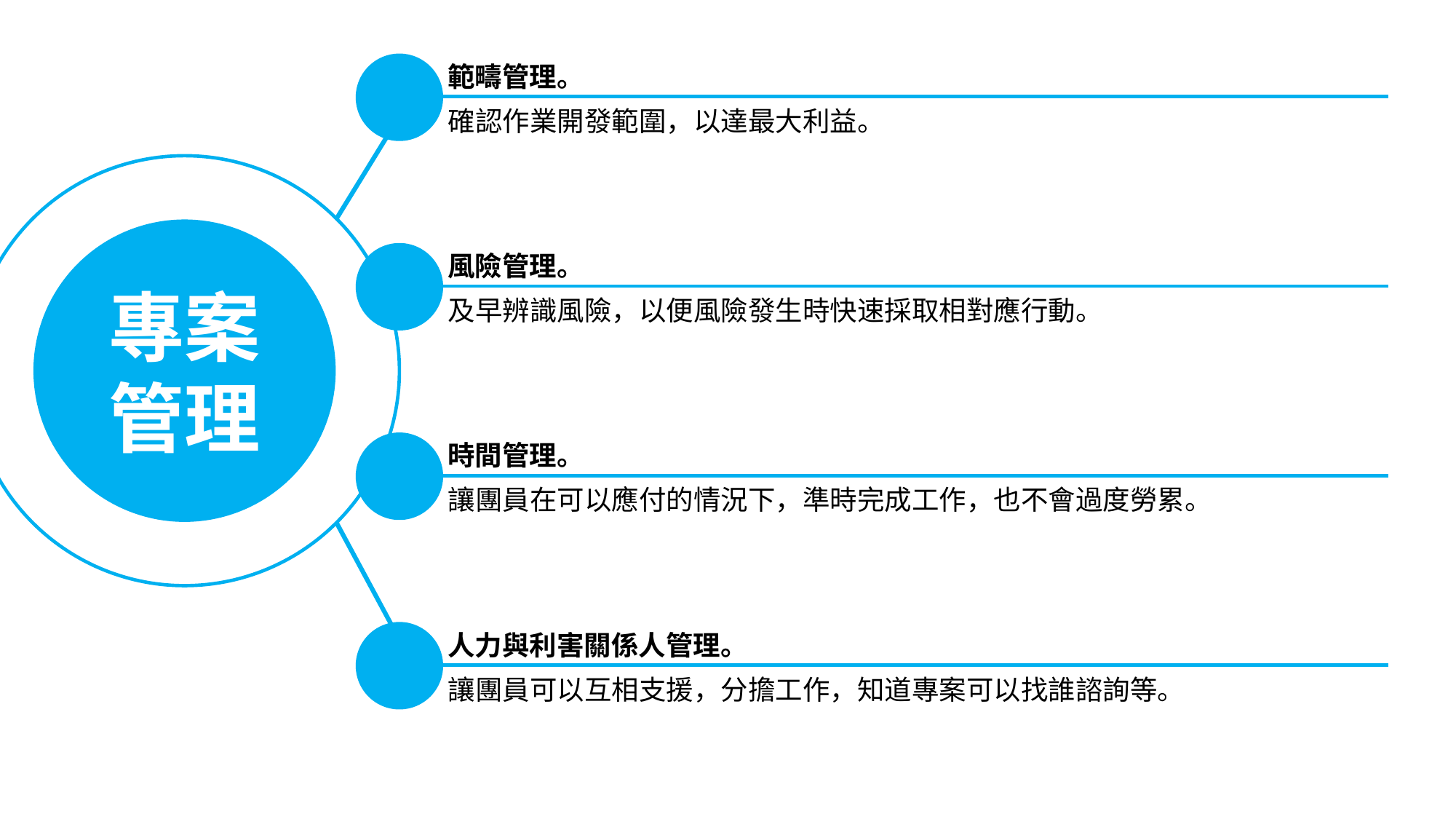

範疇管理。

確認作業開發範圍，以達最大利益。

專案管理

風險管理。

及早辨識風險，以便風險發生時快速採取相對應行動。

時間管理。

讓團員在可以應付的情況下，準時完成工作，也不會過度勞累。

人力與利害關係人管理。

讓團員可以互相支援，分擔工作，知道專案可以找誰諮詢等。